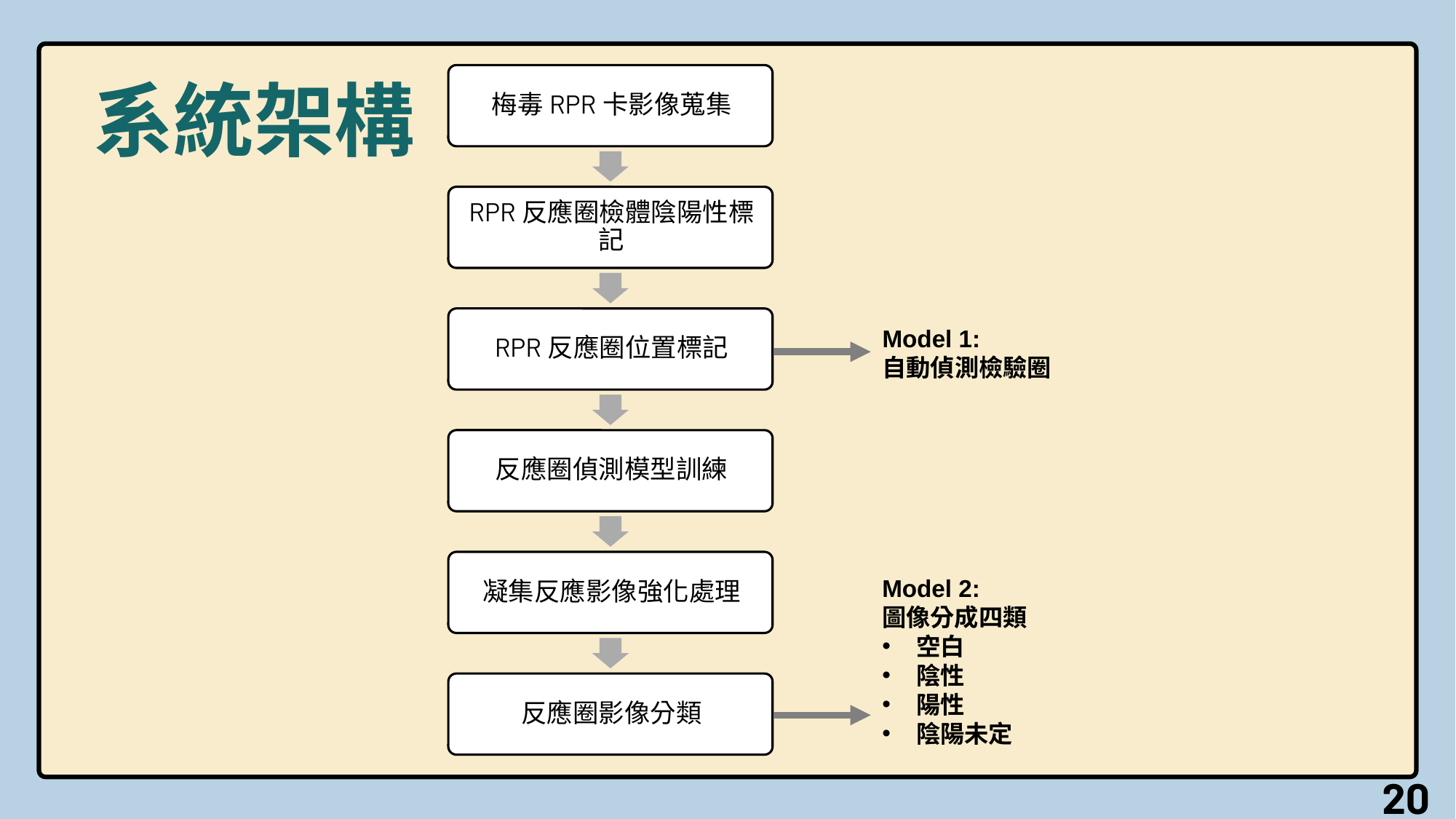

系統架構

梅毒RPR卡影像蒐集

RPR反應圈檢體陰陽性標記

RPR反應圈位置標記

反應圈偵測模型訓練

凝集反應影像強化處理

反應圈影像分類
Model 1:
自動偵測檢驗圈
Model 2:
圖像分成四類
空白
陰性
陽性
陰陽未定
20